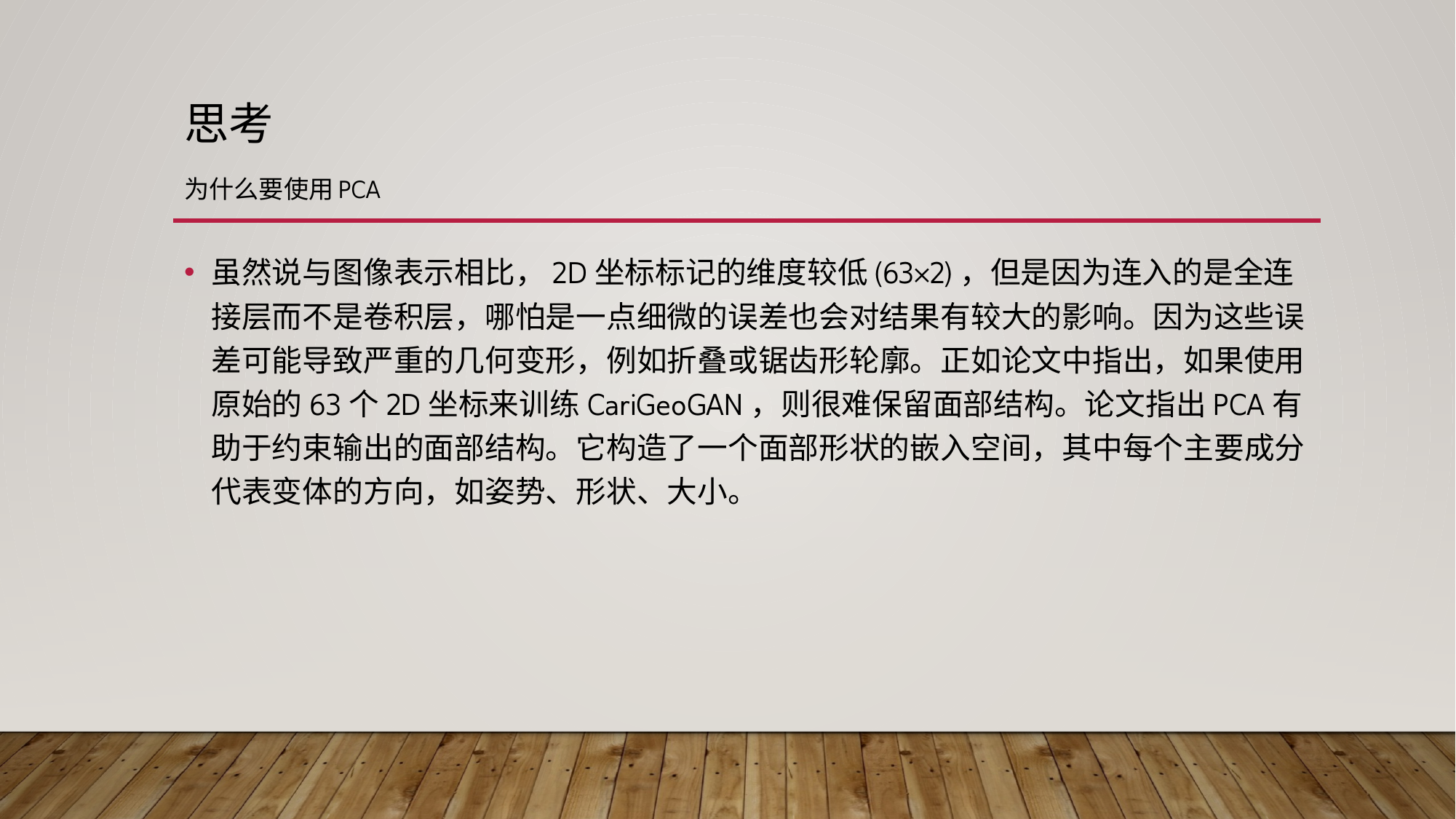

# 思考 为什么要使用PCA
虽然说与图像表示相比，2D坐标标记的维度较低(63×2)，但是因为连入的是全连接层而不是卷积层，哪怕是一点细微的误差也会对结果有较大的影响。因为这些误差可能导致严重的几何变形，例如折叠或锯齿形轮廓。正如论文中指出，如果使用原始的63个2D坐标来训练CariGeoGAN，则很难保留面部结构。论文指出PCA有助于约束输出的面部结构。它构造了一个面部形状的嵌入空间，其中每个主要成分代表变体的方向，如姿势、形状、大小。